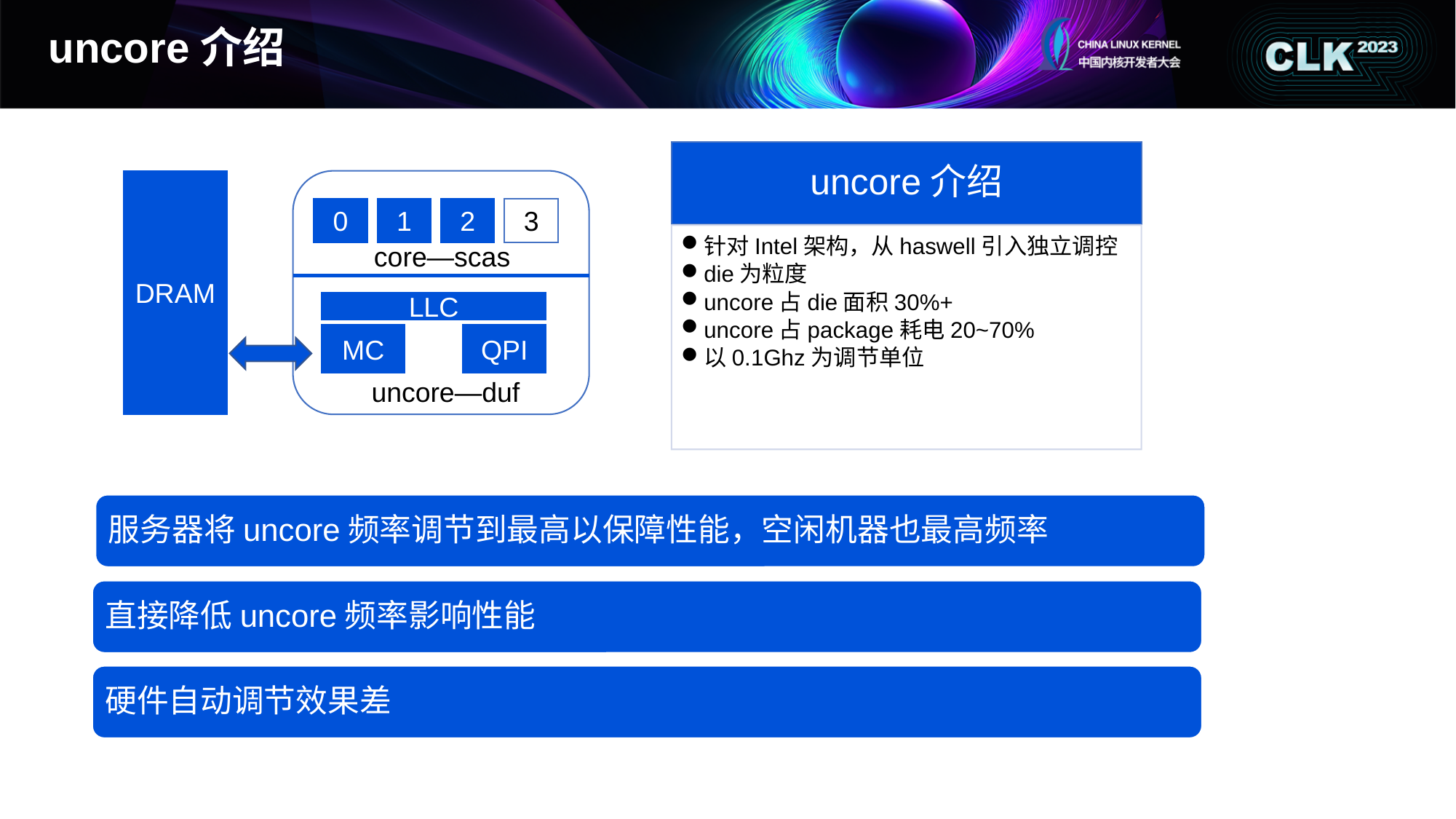

# uncore介绍

uncore介绍
针对Intel架构，从haswell引入独立调控
die为粒度
uncore占die面积30%+
uncore占package耗电20~70%
以0.1Ghz为调节单位
DRAM

2
0
1
3
core—scas
LLC
MC
QPI

uncore—duf

服务器将uncore频率调节到最高以保障性能，空闲机器也最高频率

直接降低uncore频率影响性能

硬件自动调节效果差